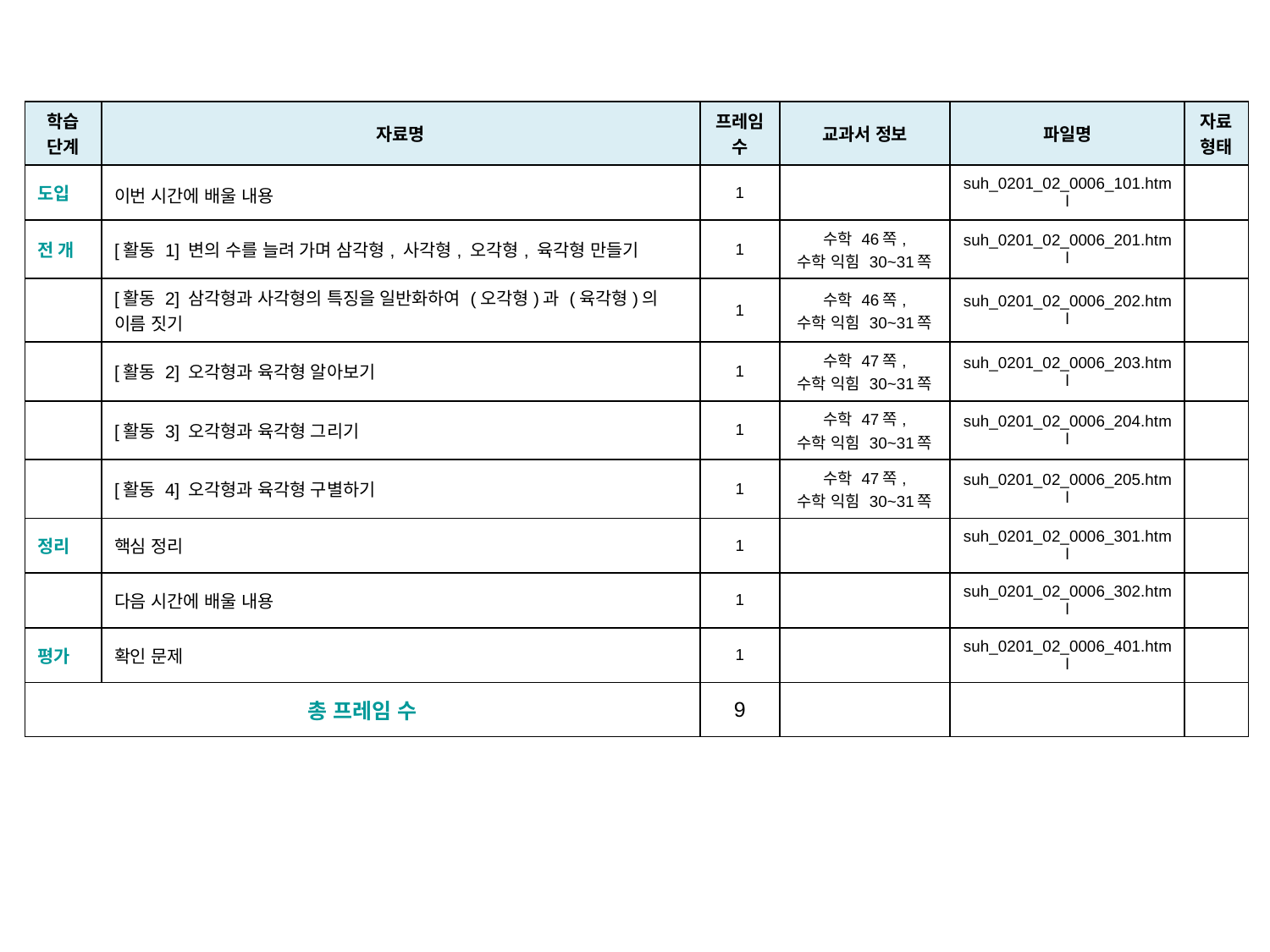

| 학습 단계 | 자료명 | 프레임 수 | 교과서 정보 | 파일명 | 자료 형태 |
| --- | --- | --- | --- | --- | --- |
| 도입 | 이번 시간에 배울 내용 | 1 |  | suh\_0201\_02\_0006\_101.html |  |
| 전 개 | [활동 1] 변의 수를 늘려 가며 삼각형, 사각형, 오각형, 육각형 만들기 | 1 | 수학 46쪽, 수학 익힘 30~31쪽 | suh\_0201\_02\_0006\_201.html |  |
|  | [활동 2] 삼각형과 사각형의 특징을 일반화하여 (오각형)과 (육각형)의 이름 짓기 | 1 | 수학 46쪽, 수학 익힘 30~31쪽 | suh\_0201\_02\_0006\_202.html |  |
|  | [활동 2] 오각형과 육각형 알아보기 | 1 | 수학 47쪽, 수학 익힘 30~31쪽 | suh\_0201\_02\_0006\_203.html |  |
|  | [활동 3] 오각형과 육각형 그리기 | 1 | 수학 47쪽, 수학 익힘 30~31쪽 | suh\_0201\_02\_0006\_204.html |  |
|  | [활동 4] 오각형과 육각형 구별하기 | 1 | 수학 47쪽, 수학 익힘 30~31쪽 | suh\_0201\_02\_0006\_205.html |  |
| 정리 | 핵심 정리 | 1 |  | suh\_0201\_02\_0006\_301.html |  |
|  | 다음 시간에 배울 내용 | 1 |  | suh\_0201\_02\_0006\_302.html |  |
| 평가 | 확인 문제 | 1 |  | suh\_0201\_02\_0006\_401.html |  |
| 총 프레임 수 |  | 9 |  |  |  |